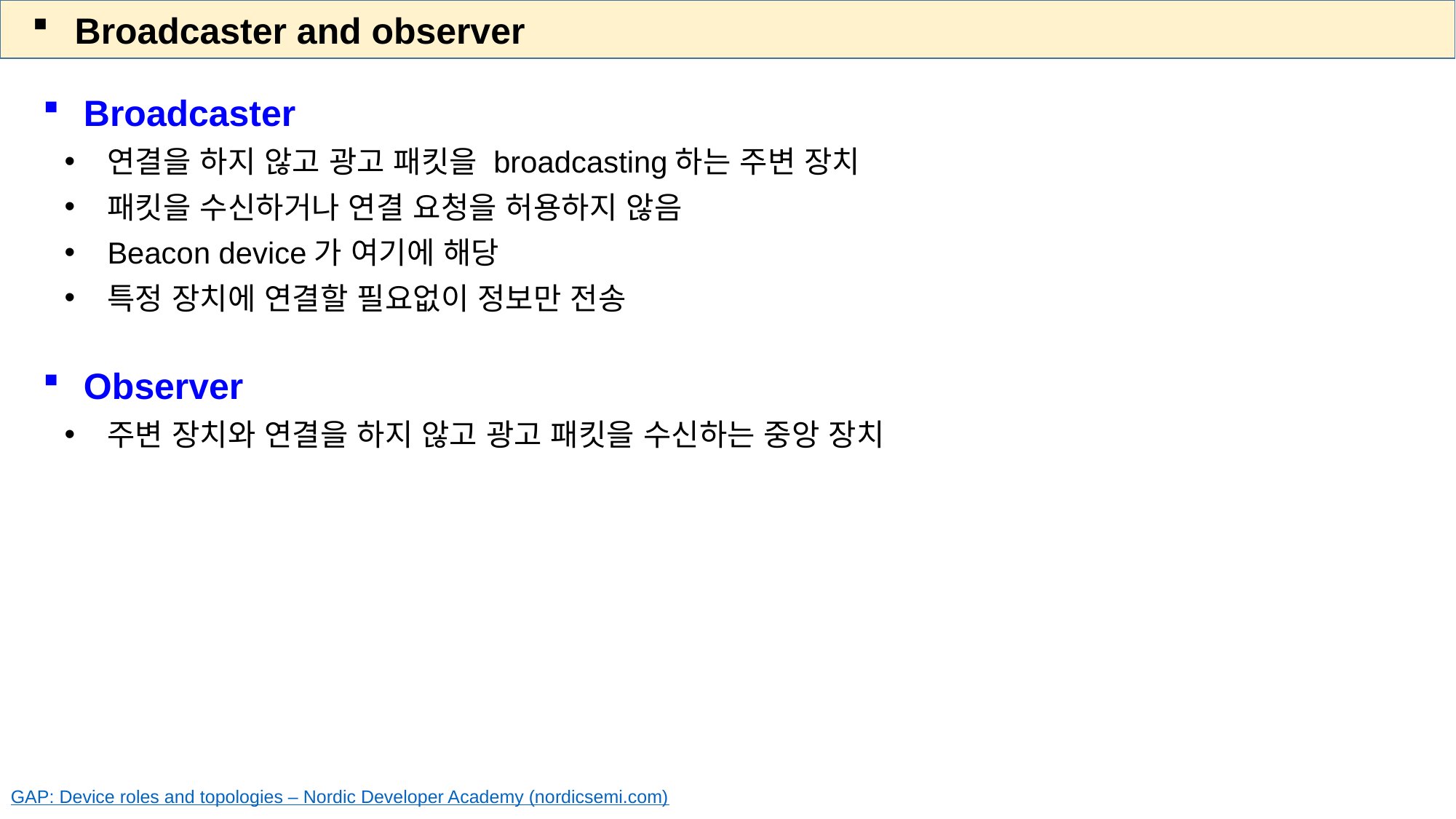

Broadcaster and observer
Broadcaster
연결을 하지 않고 광고 패킷을 broadcasting하는 주변 장치
패킷을 수신하거나 연결 요청을 허용하지 않음
Beacon device가 여기에 해당
특정 장치에 연결할 필요없이 정보만 전송

Observer
주변 장치와 연결을 하지 않고 광고 패킷을 수신하는 중앙 장치
GAP: Device roles and topologies – Nordic Developer Academy (nordicsemi.com)